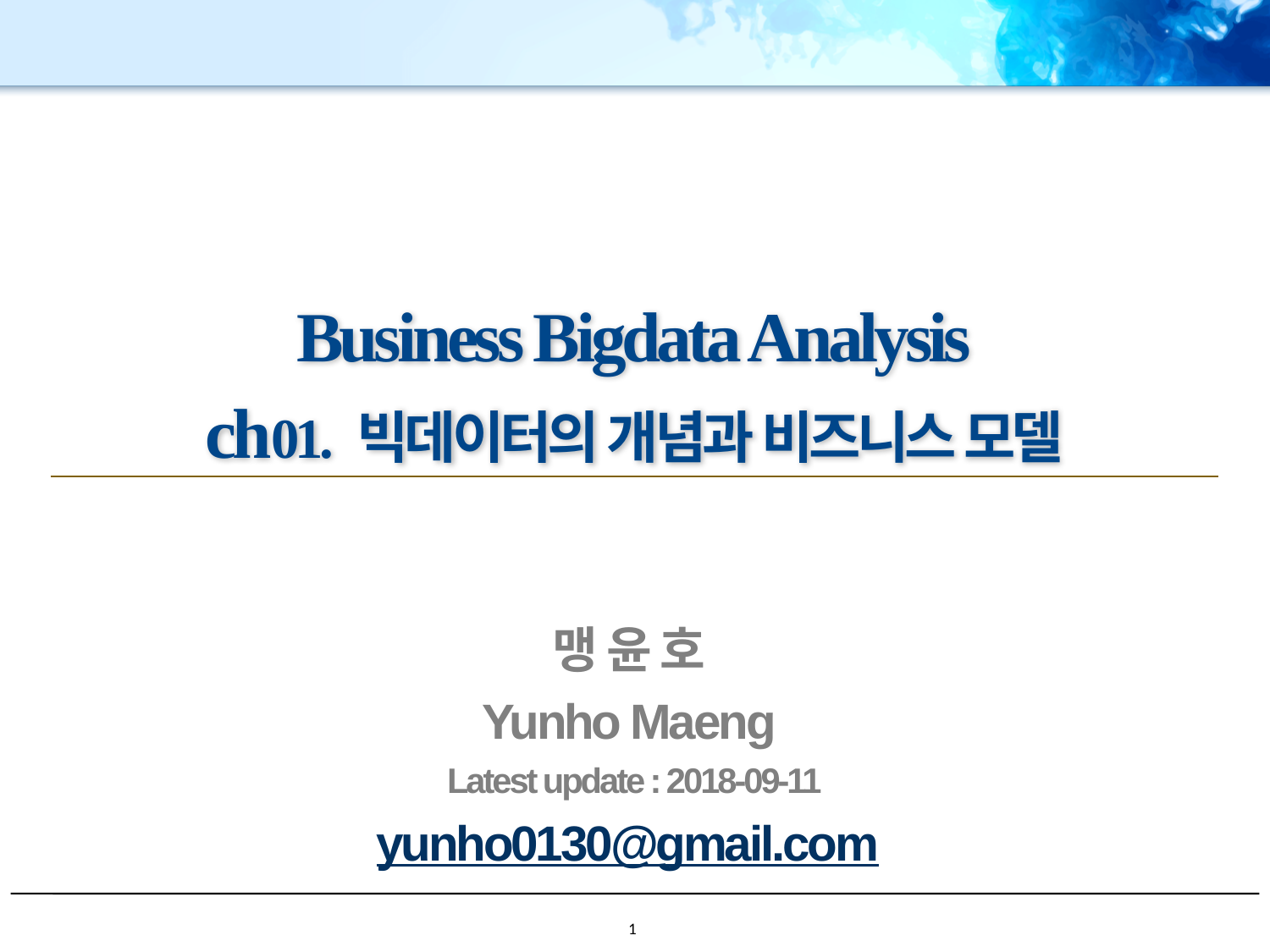

# Business Bigdata Analysis ch01. 빅데이터의 개념과 비즈니스 모델

맹 윤 호
Yunho Maeng
Latest update : 2018-09-11
yunho0130@gmail.com